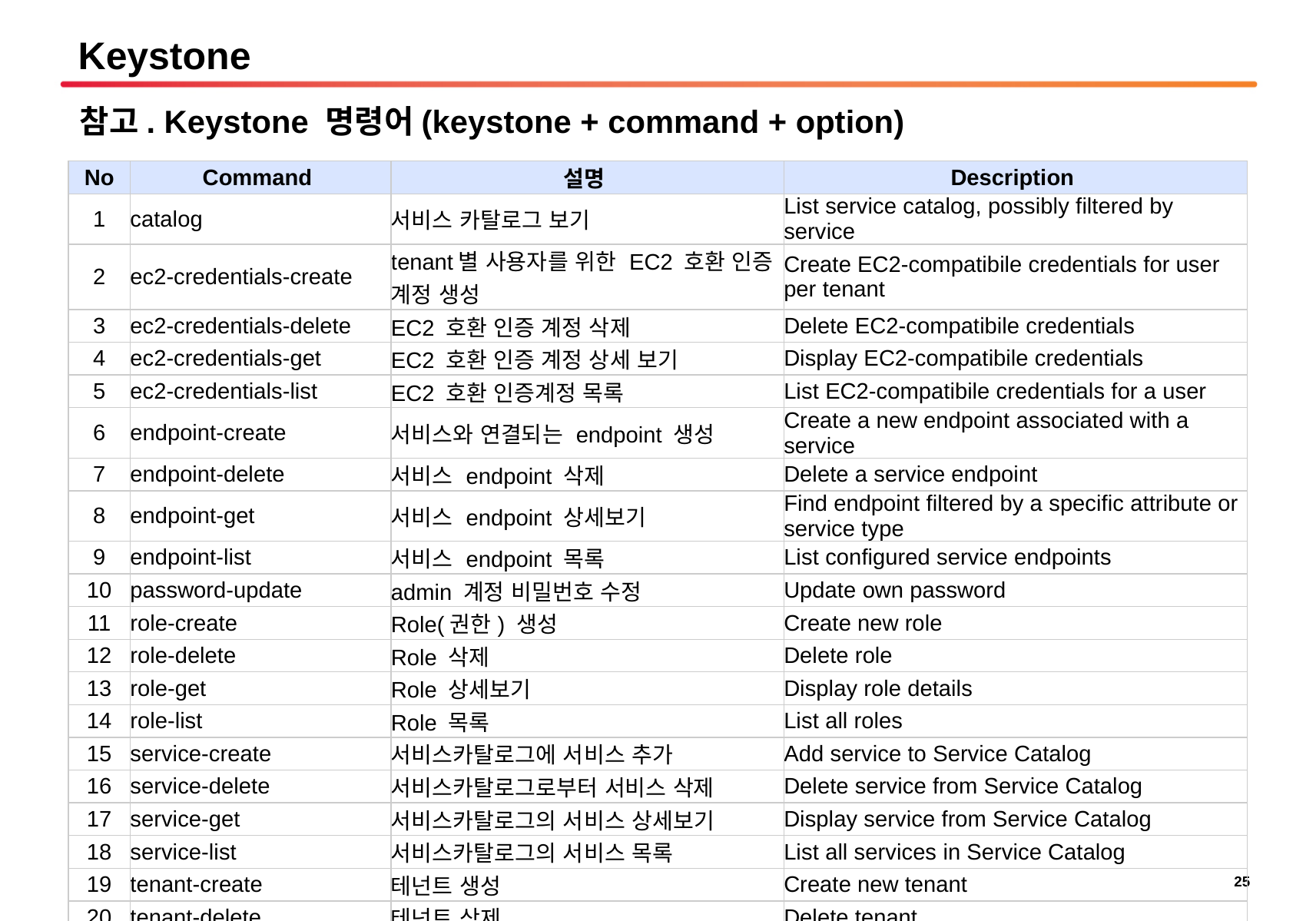

# Keystone

참고. Keystone 명령어(keystone + command + option)
| No | Command | 설명 | Description |
| --- | --- | --- | --- |
| 1 | catalog | 서비스 카탈로그 보기 | List service catalog, possibly filtered by service |
| 2 | ec2-credentials-create | tenant별 사용자를 위한 EC2 호환 인증 계정 생성 | Create EC2-compatibile credentials for user per tenant |
| 3 | ec2-credentials-delete | EC2 호환 인증 계정 삭제 | Delete EC2-compatibile credentials |
| 4 | ec2-credentials-get | EC2 호환 인증 계정 상세 보기 | Display EC2-compatibile credentials |
| 5 | ec2-credentials-list | EC2 호환 인증계정 목록 | List EC2-compatibile credentials for a user |
| 6 | endpoint-create | 서비스와 연결되는 endpoint 생성 | Create a new endpoint associated with a service |
| 7 | endpoint-delete | 서비스 endpoint 삭제 | Delete a service endpoint |
| 8 | endpoint-get | 서비스 endpoint 상세보기 | Find endpoint filtered by a specific attribute or service type |
| 9 | endpoint-list | 서비스 endpoint 목록 | List configured service endpoints |
| 10 | password-update | admin 계정 비밀번호 수정 | Update own password |
| 11 | role-create | Role(권한) 생성 | Create new role |
| 12 | role-delete | Role 삭제 | Delete role |
| 13 | role-get | Role 상세보기 | Display role details |
| 14 | role-list | Role 목록 | List all roles |
| 15 | service-create | 서비스카탈로그에 서비스 추가 | Add service to Service Catalog |
| 16 | service-delete | 서비스카탈로그로부터 서비스 삭제 | Delete service from Service Catalog |
| 17 | service-get | 서비스카탈로그의 서비스 상세보기 | Display service from Service Catalog |
| 18 | service-list | 서비스카탈로그의 서비스 목록 | List all services in Service Catalog |
| 19 | tenant-create | 테넌트 생성 | Create new tenant |
| 20 | tenant-delete | 테넌트 삭제 | Delete tenant |